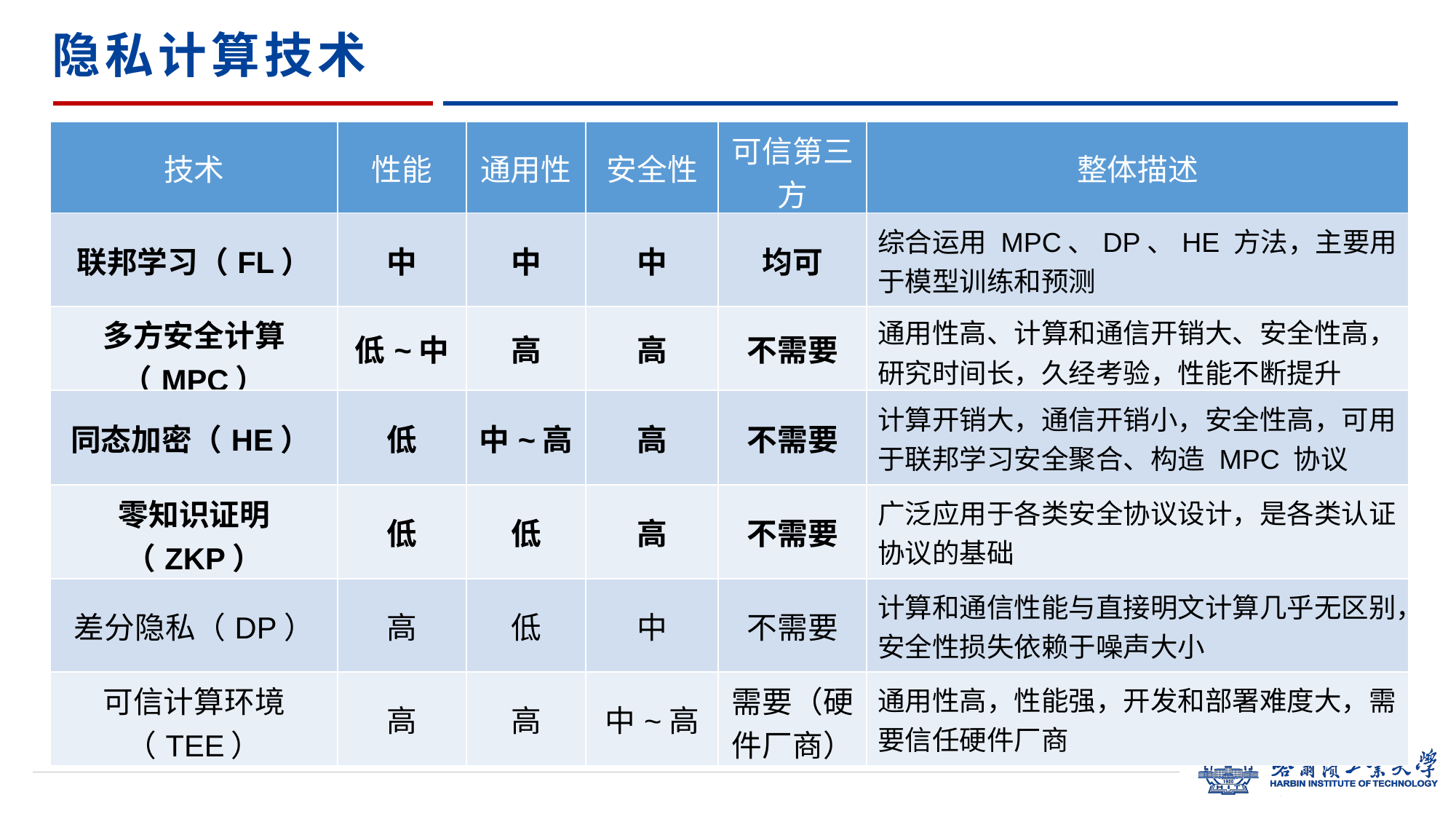

隐私计算技术
| 技术 | 性能 | 通用性 | 安全性 | 可信第三方 | 整体描述 |
| --- | --- | --- | --- | --- | --- |
| 联邦学习（FL） | 中 | 中 | 中 | 均可 | 综合运用 MPC、DP、HE 方法，主要用于模型训练和预测 |
| 多方安全计算（MPC） | 低~中 | 高 | 高 | 不需要 | 通用性高、计算和通信开销大、安全性高，研究时间长，久经考验，性能不断提升 |
| 同态加密（HE） | 低 | 中~高 | 高 | 不需要 | 计算开销大，通信开销小，安全性高，可用于联邦学习安全聚合、构造 MPC 协议 |
| 零知识证明（ZKP） | 低 | 低 | 高 | 不需要 | 广泛应用于各类安全协议设计，是各类认证协议的基础 |
| 差分隐私（DP） | 高 | 低 | 中 | 不需要 | 计算和通信性能与直接明文计算几乎无区别，安全性损失依赖于噪声大小 |
| 可信计算环境（TEE） | 高 | 高 | 中~高 | 需要（硬件厂商） | 通用性高，性能强，开发和部署难度大，需要信任硬件厂商 |